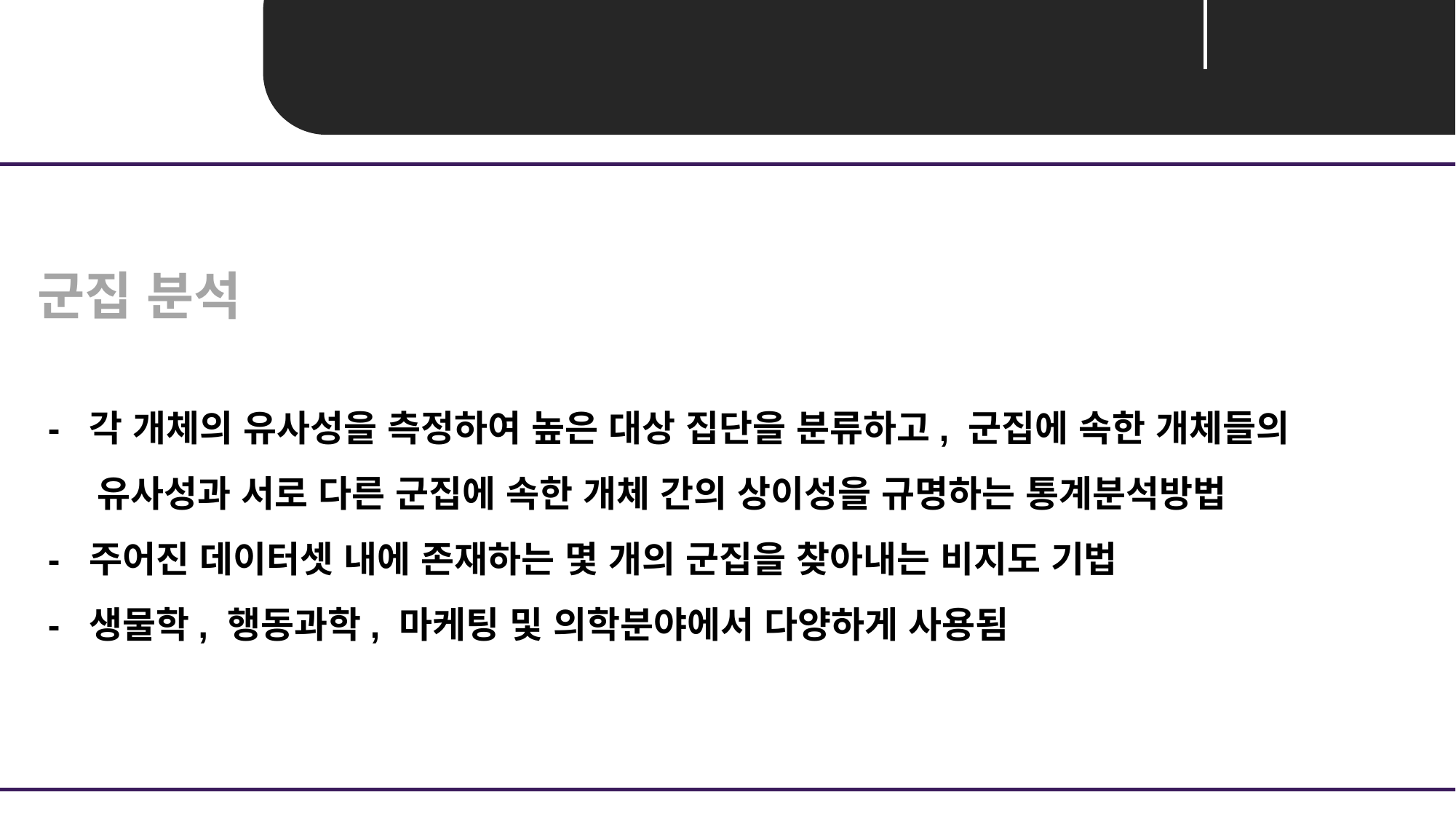

Unit  01 ㅣ 군집화(Clustering)
군집 분석

 -  각 개체의 유사성을 측정하여 높은 대상 집단을 분류하고, 군집에 속한 개체들의
     유사성과 서로 다른 군집에 속한 개체 간의 상이성을 규명하는 통계분석방법
 -  주어진 데이터셋 내에 존재하는 몇 개의 군집을 찾아내는 비지도 기법
 -  생물학, 행동과학, 마케팅 및 의학분야에서 다양하게 사용됨